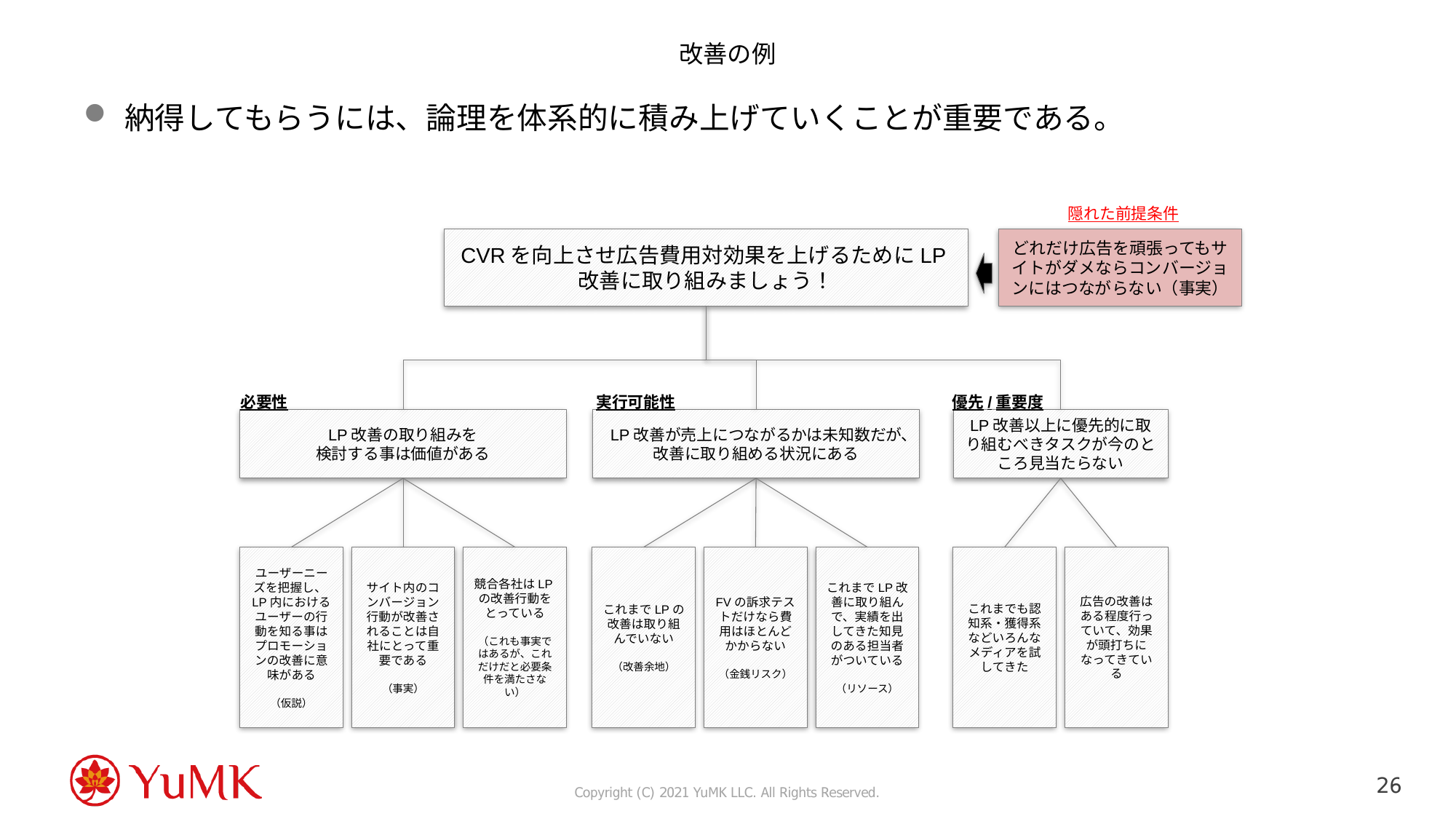

# 改善の例
納得してもらうには、論理を体系的に積み上げていくことが重要である。
隠れた前提条件
どれだけ広告を頑張ってもサイトがダメならコンバージョンにはつながらない（事実）
CVRを向上させ広告費用対効果を上げるためにLP改善に取り組みましょう！

必要性
実行可能性
優先/重要度
LP改善の取り組みを
検討する事は価値がある
LP改善が売上につながるかは未知数だが、改善に取り組める状況にある
LP改善以上に優先的に取り組むべきタスクが今のところ見当たらない
広告の改善はある程度行っていて、効果が頭打ちになってきている
ユーザーニーズを把握し、LP内におけるユーザーの行動を知る事はプロモーションの改善に意味がある

（仮説）
サイト内のコンバージョン行動が改善されることは自社にとって重要である

（事実）
競合各社はLPの改善行動をとっている

（これも事実ではあるが、これだけだと必要条件を満たさない）
これまでLPの改善は取り組んでいない

（改善余地）
FVの訴求テストだけなら費用はほとんどかからない

（金銭リスク）
これまでLP改善に取り組んで、実績を出してきた知見のある担当者がついている

（リソース）
これまでも認知系・獲得系などいろんなメディアを試してきた
26